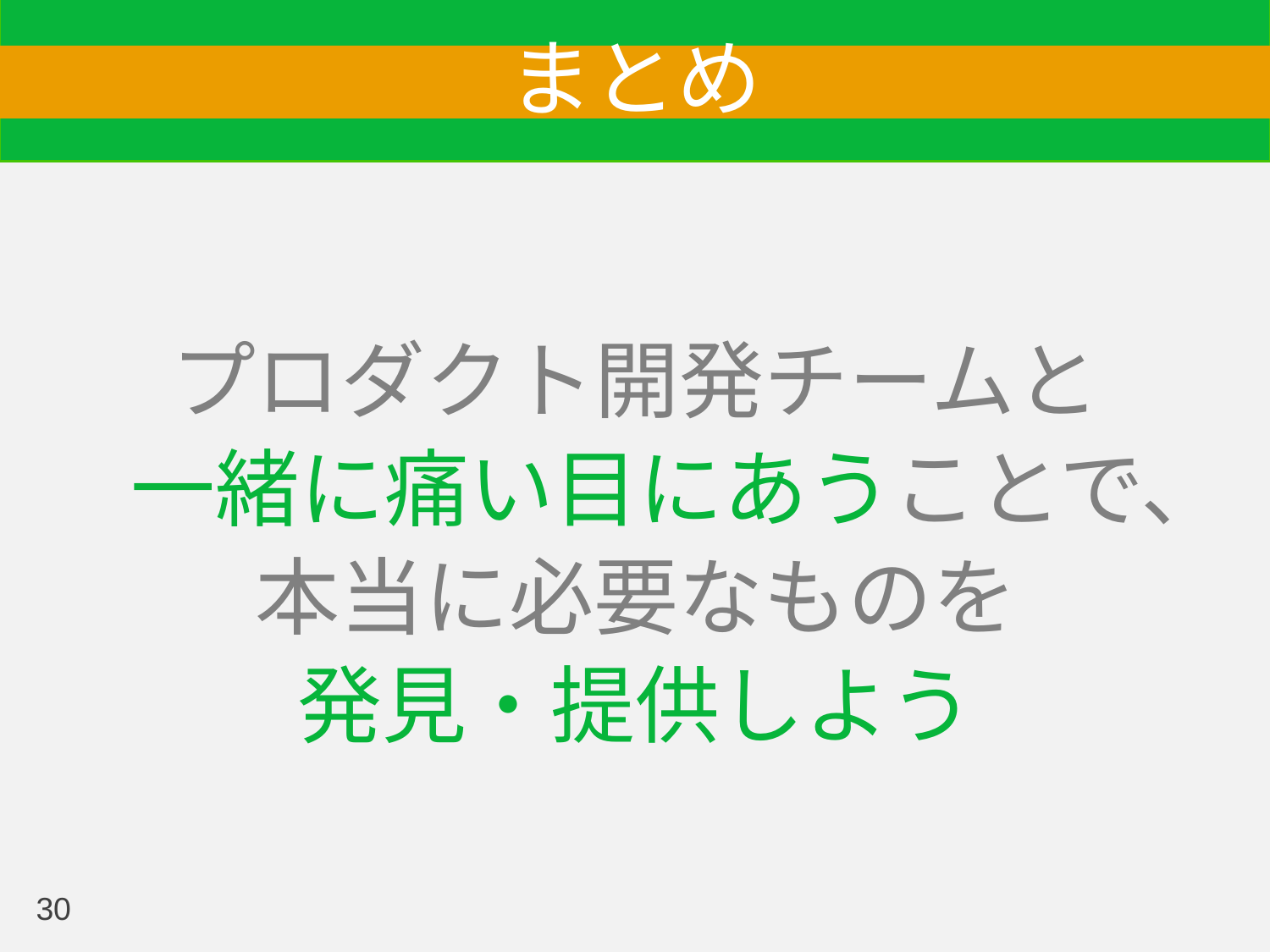

# まとめ
プロダクト開発チームと
一緒に痛い目にあうことで、
本当に必要なものを
発見・提供しよう
30